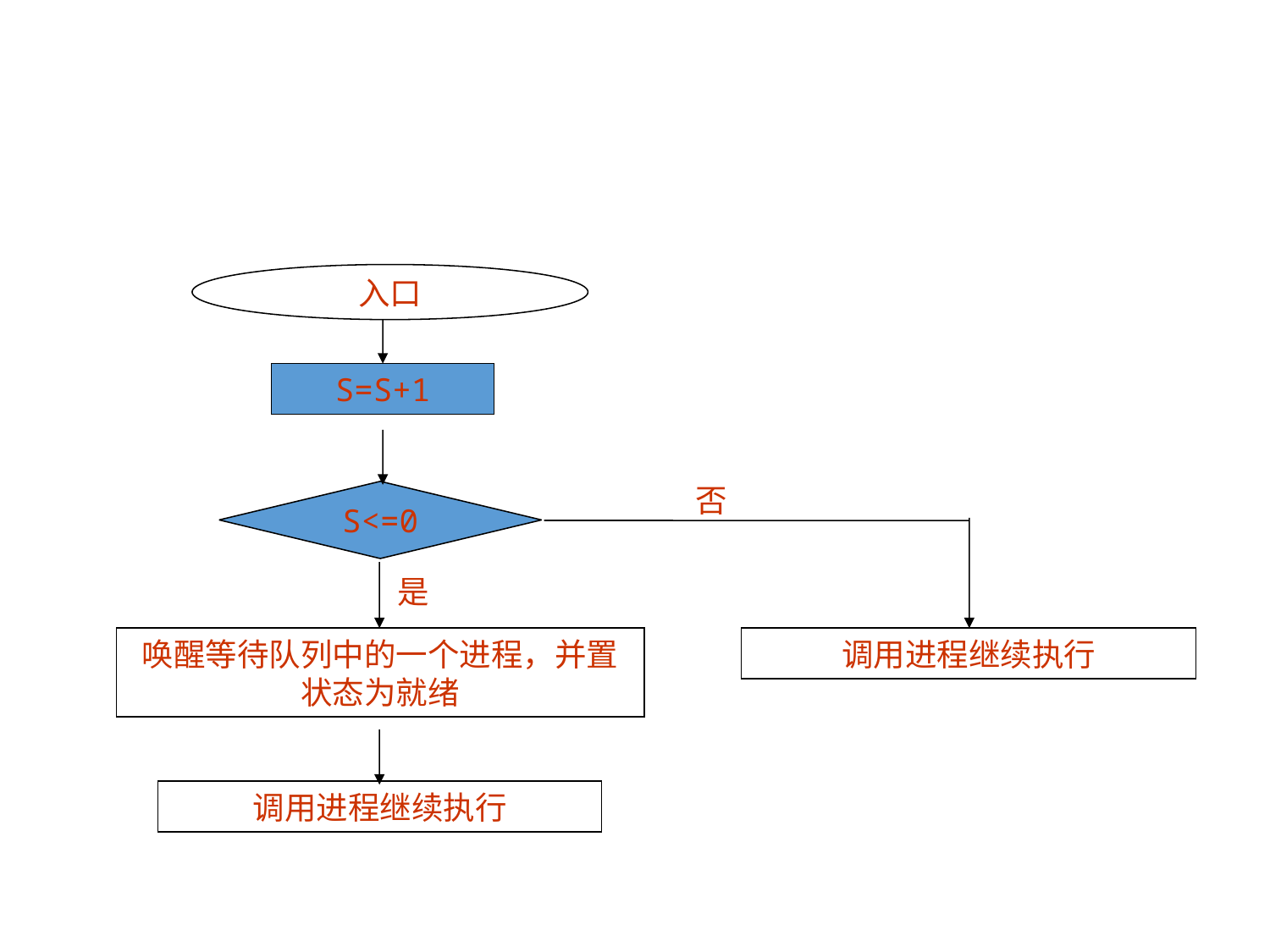

#
入口

S=S+1

否
S<=0

是
唤醒等待队列中的一个进程，并置状态为就绪
调用进程继续执行

调用进程继续执行